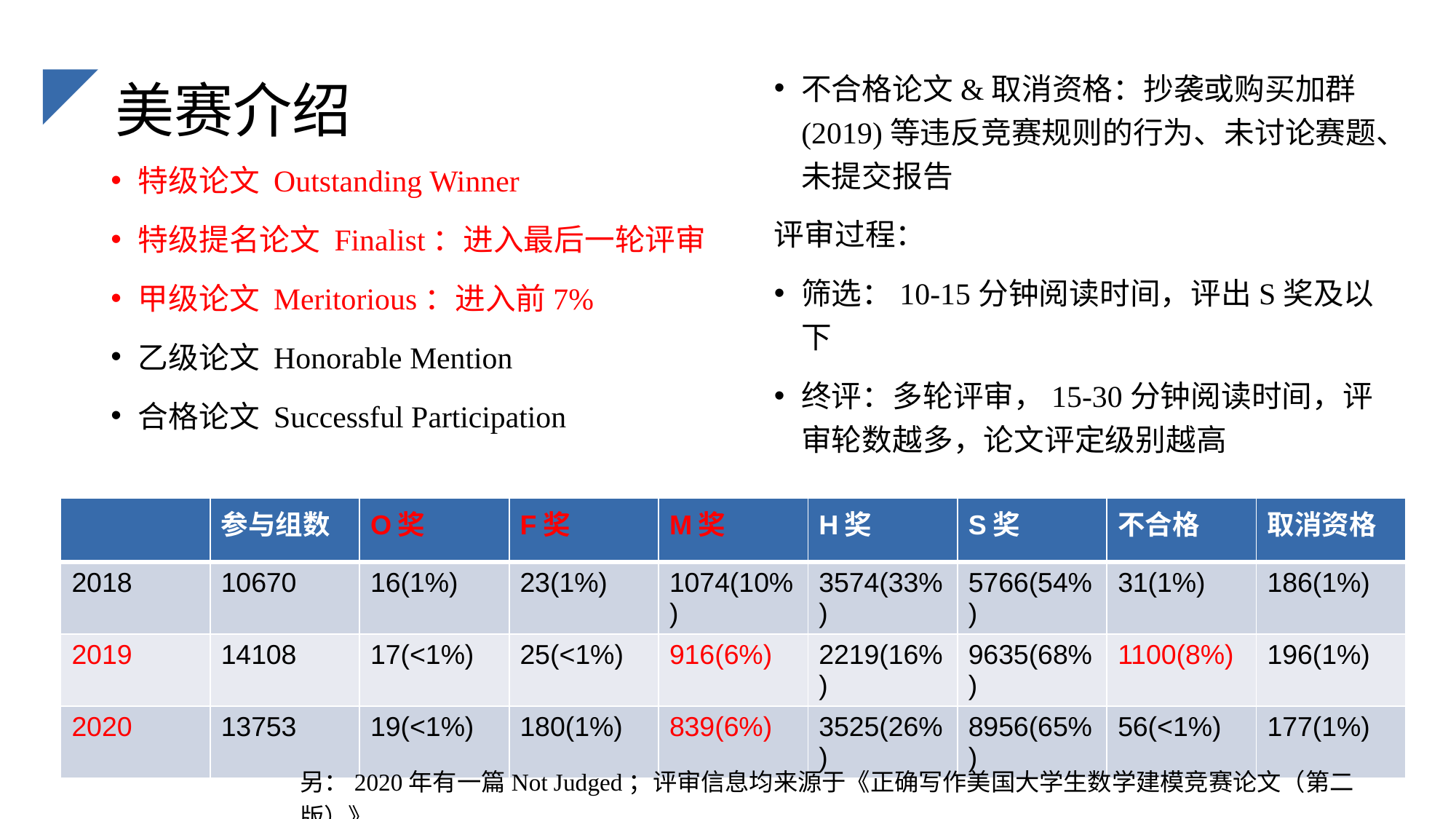

# 美赛介绍
不合格论文&取消资格：抄袭或购买加群(2019)等违反竞赛规则的行为、未讨论赛题、未提交报告
评审过程：
筛选：10-15分钟阅读时间，评出S奖及以下
终评：多轮评审，15-30分钟阅读时间，评审轮数越多，论文评定级别越高

特级论文 Outstanding Winner
特级提名论文 Finalist：进入最后一轮评审
甲级论文 Meritorious：进入前7%
乙级论文 Honorable Mention
合格论文 Successful Participation
|  | 参与组数 | O奖 | F奖 | M奖 | H奖 | S奖 | 不合格 | 取消资格 |
| --- | --- | --- | --- | --- | --- | --- | --- | --- |
| 2018 | 10670 | 16(1%) | 23(1%) | 1074(10%) | 3574(33%) | 5766(54%) | 31(1%) | 186(1%) |
| 2019 | 14108 | 17(<1%) | 25(<1%) | 916(6%) | 2219(16%) | 9635(68%) | 1100(8%) | 196(1%) |
| 2020 | 13753 | 19(<1%) | 180(1%) | 839(6%) | 3525(26%) | 8956(65%) | 56(<1%) | 177(1%) |
另：2020年有一篇Not Judged；评审信息均来源于《正确写作美国大学生数学建模竞赛论文（第二版）》